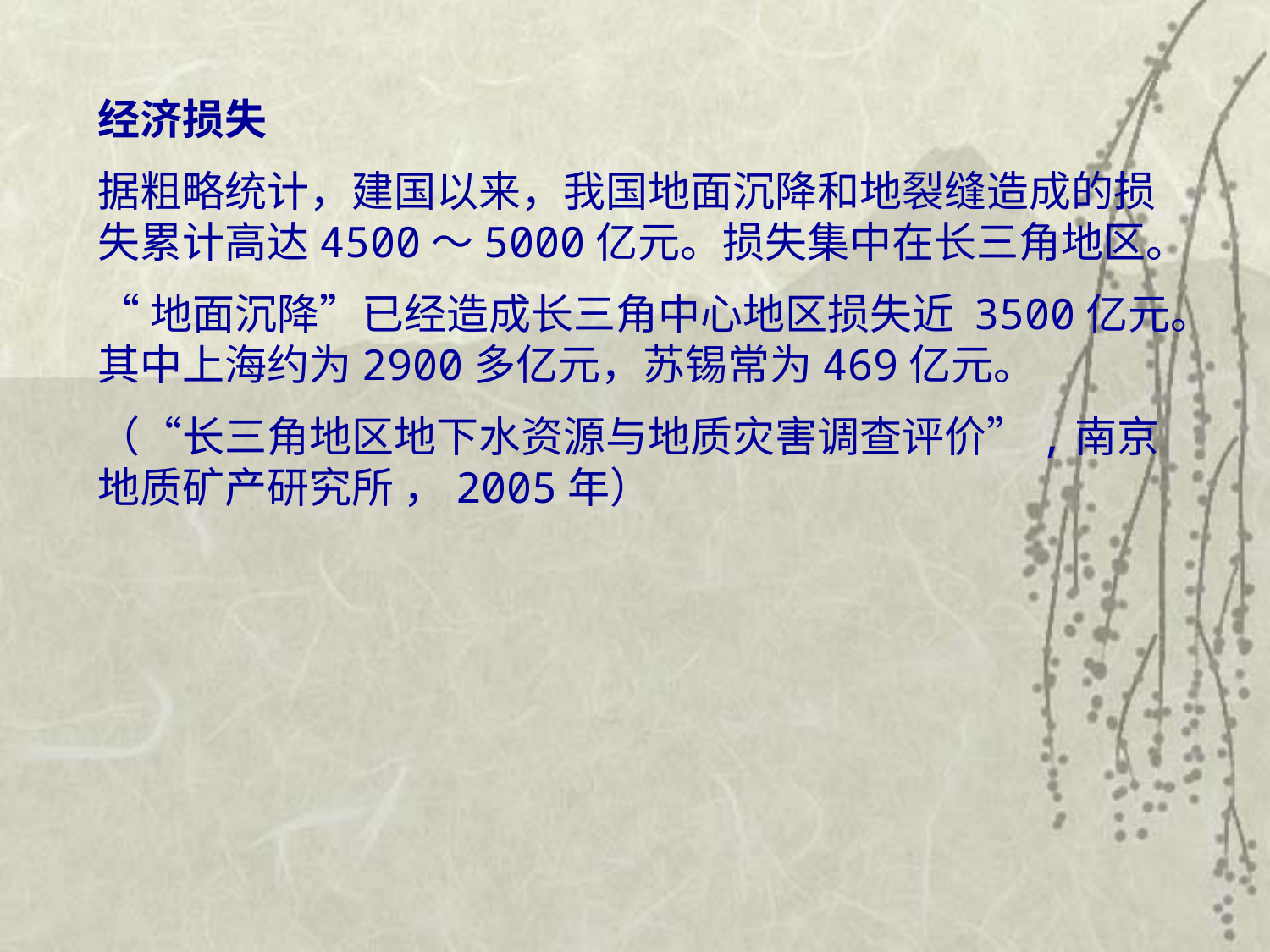

经济损失
据粗略统计，建国以来，我国地面沉降和地裂缝造成的损失累计高达4500～5000亿元。损失集中在长三角地区。
“地面沉降”已经造成长三角中心地区损失近 3500亿元。其中上海约为2900多亿元，苏锡常为469亿元。
（“长三角地区地下水资源与地质灾害调查评价”,南京地质矿产研究所 ，2005年）